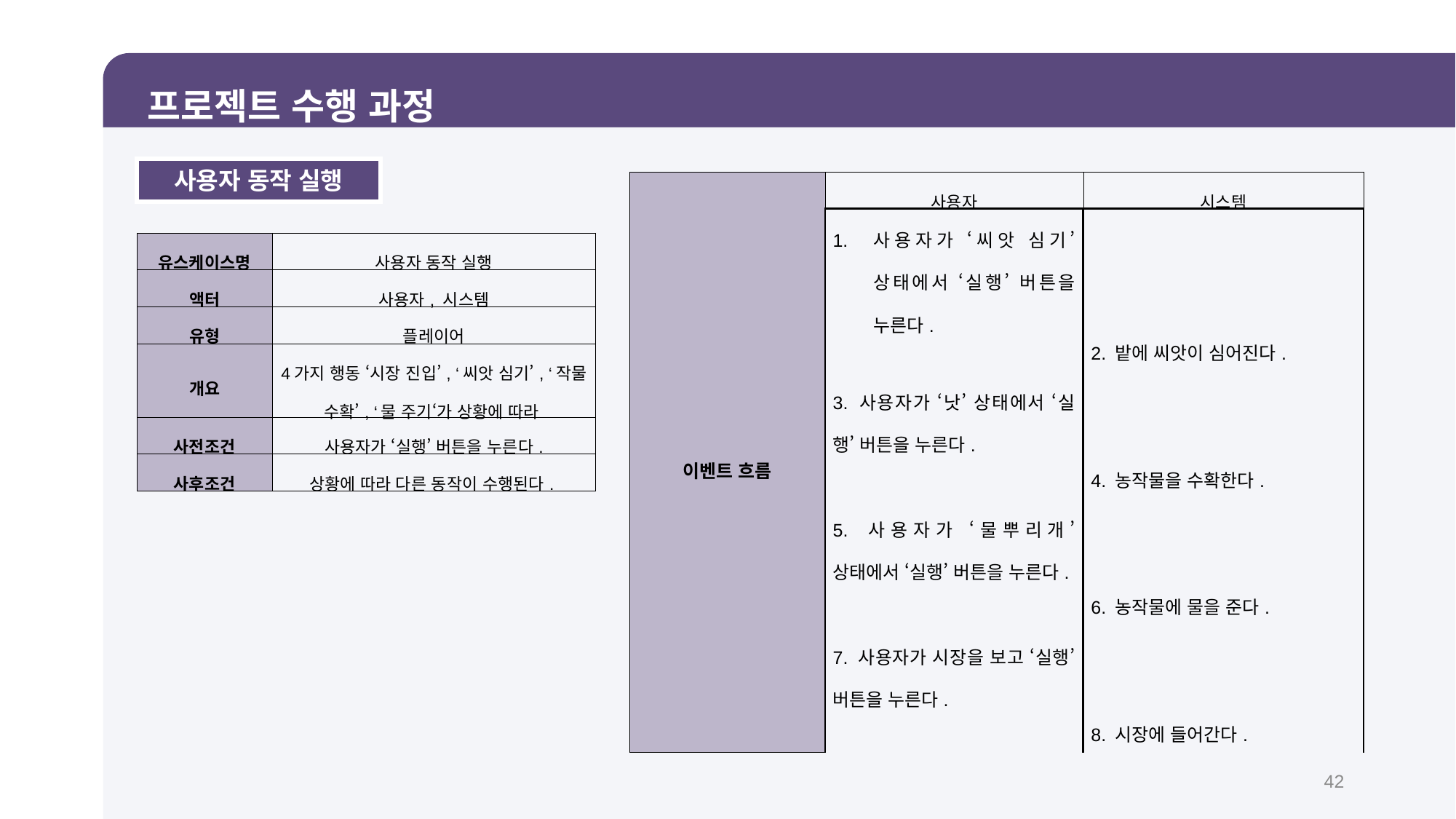

프로젝트 수행 과정
사용자 동작 실행
| 이벤트 흐름 | 사용자 | 시스템 |
| --- | --- | --- |
|  | 사용자가 ‘씨앗 심기’ 상태에서 ‘실행’ 버튼을 누른다. |  |
|  |  | 2. 밭에 씨앗이 심어진다. |
|  | 3. 사용자가 ‘낫’ 상태에서 ‘실행’ 버튼을 누른다. |  |
|  |  | 4. 농작물을 수확한다. |
|  | 5. 사용자가 ‘물뿌리개’ 상태에서 ‘실행’ 버튼을 누른다. |  |
|  |  | 6. 농작물에 물을 준다. |
|  | 7. 사용자가 시장을 보고 ‘실행’ 버튼을 누른다. |  |
|  |  | 8. 시장에 들어간다. |
| 유스케이스명 | 사용자 동작 실행 |
| --- | --- |
| 액터 | 사용자, 시스템 |
| 유형 | 플레이어 |
| 개요 | 4가지 행동 ‘시장 진입’, ‘씨앗 심기’, ‘작물 수확’, ‘물 주기‘가 상황에 따라 |
| 사전조건 | 사용자가 ‘실행’ 버튼을 누른다. |
| 사후조건 | 상황에 따라 다른 동작이 수행된다. |
42